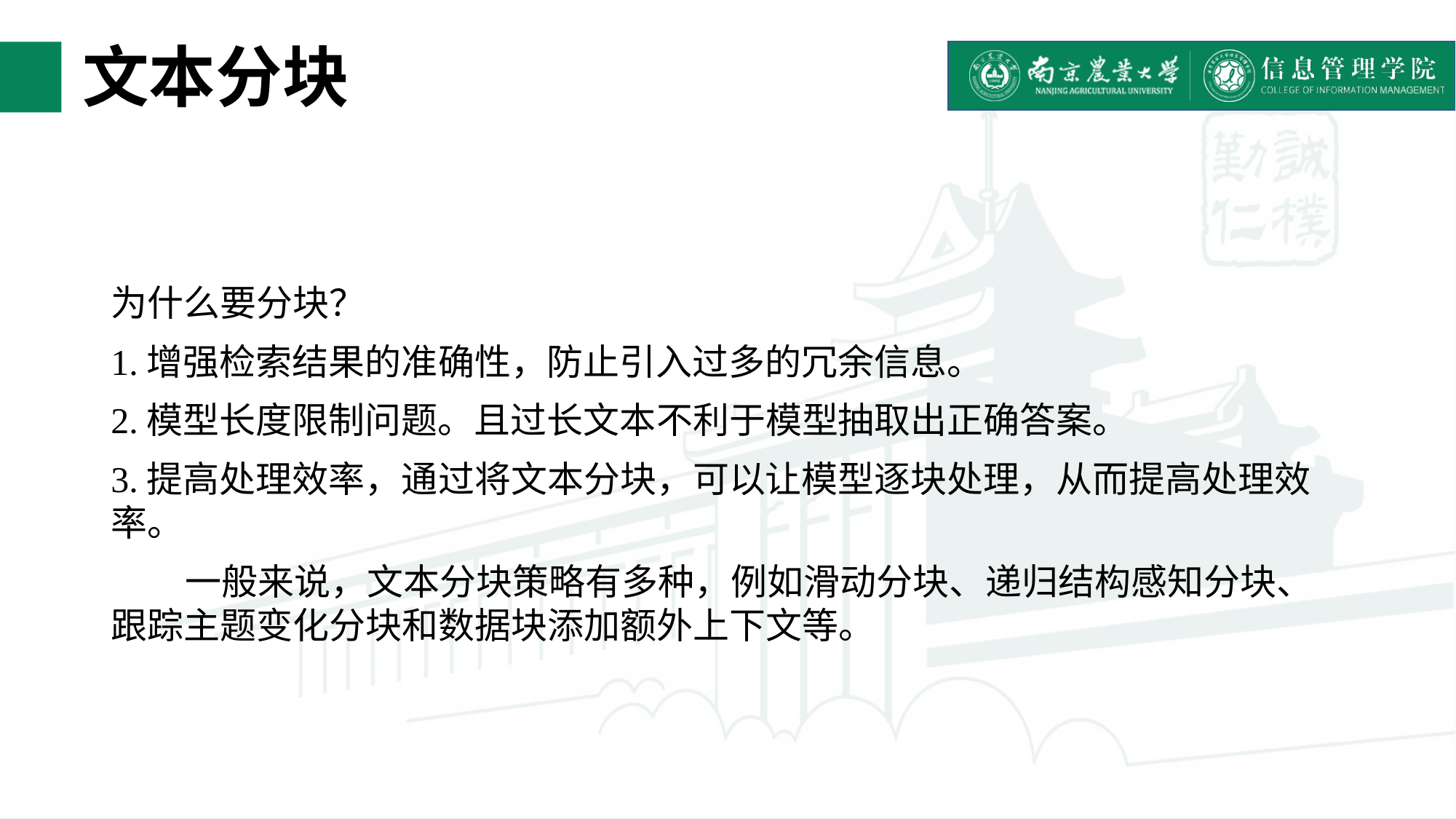

# 文本分块
为什么要分块？
1.增强检索结果的准确性，防止引入过多的冗余信息。
2.模型长度限制问题。且过长文本不利于模型抽取出正确答案。
3.提高处理效率，通过将文本分块，可以让模型逐块处理，从而提高处理效率。
        一般来说，文本分块策略有多种，例如滑动分块、递归结构感知分块、跟踪主题变化分块和数据块添加额外上下文等。